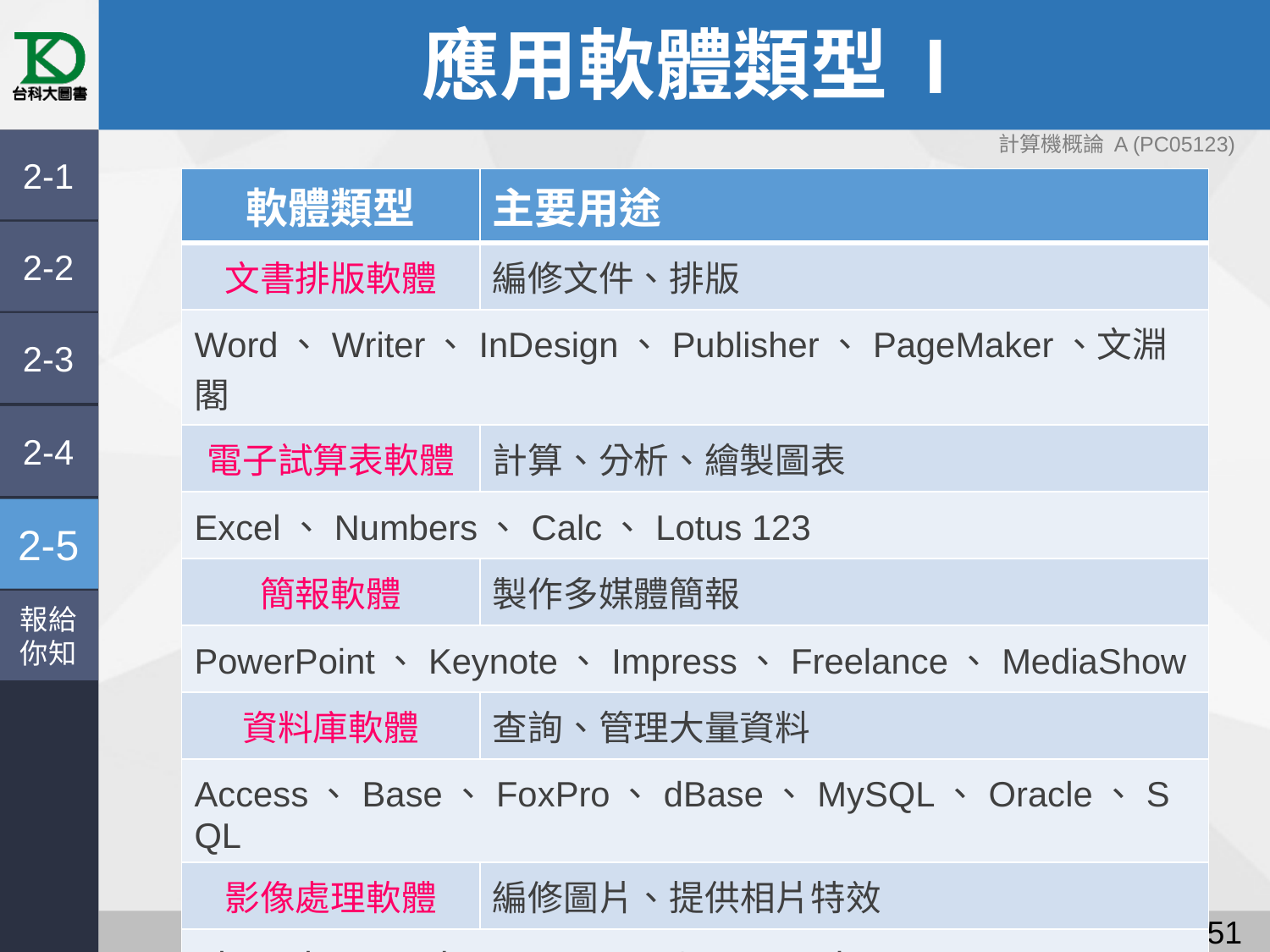

# 應用軟體類型 I
計算機概論 A (PC05123)
2-1
| 軟體類型 | 主要用途 |
| --- | --- |
| 文書排版軟體 | 編修文件、排版 |
| Word、Writer、InDesign、Publisher、PageMaker、文淵閣 |  |
| 電子試算表軟體 | 計算、分析、繪製圖表 |
| Excel、Numbers、Calc、Lotus 123 |  |
| 簡報軟體 | 製作多媒體簡報 |
| PowerPoint、Keynote、Impress、Freelance、MediaShow |  |
| 資料庫軟體 | 查詢、管理大量資料 |
| Access、Base、FoxPro、dBase、MySQL、Oracle、SQL |  |
| 影像處理軟體 | 編修圖片、提供相片特效 |
| Photoshop、PhotoImpact、GIMP、Photo-Paint、Fireworks |  |
2-2
2-3
2-4
2-5
報給
你知
151